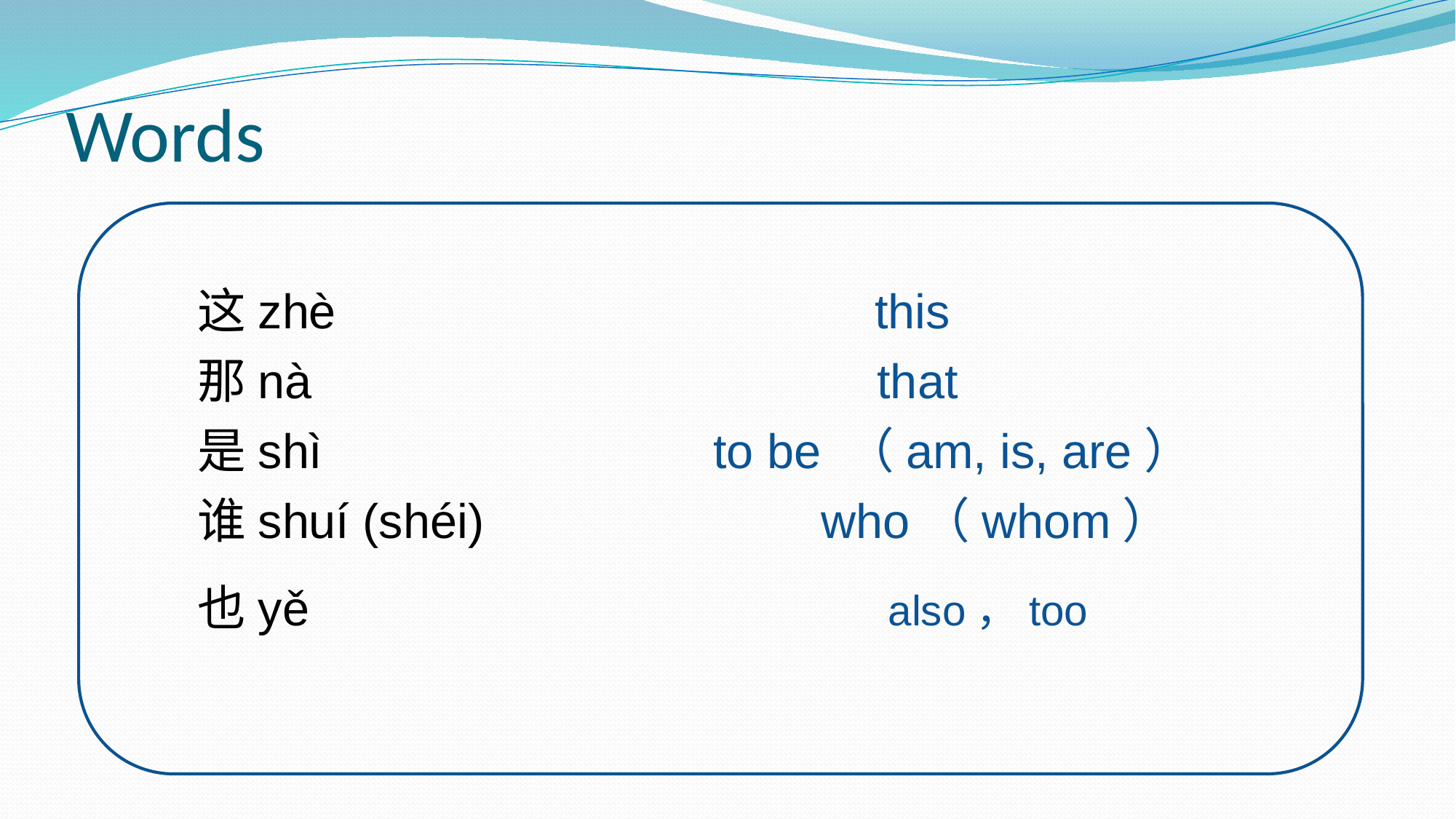

# Words

这zhè                                        this
那nà                                          that
是shì                             to be （am, is, are）
谁shuí (shéi)                         who（whom）
也yě                                           also，too